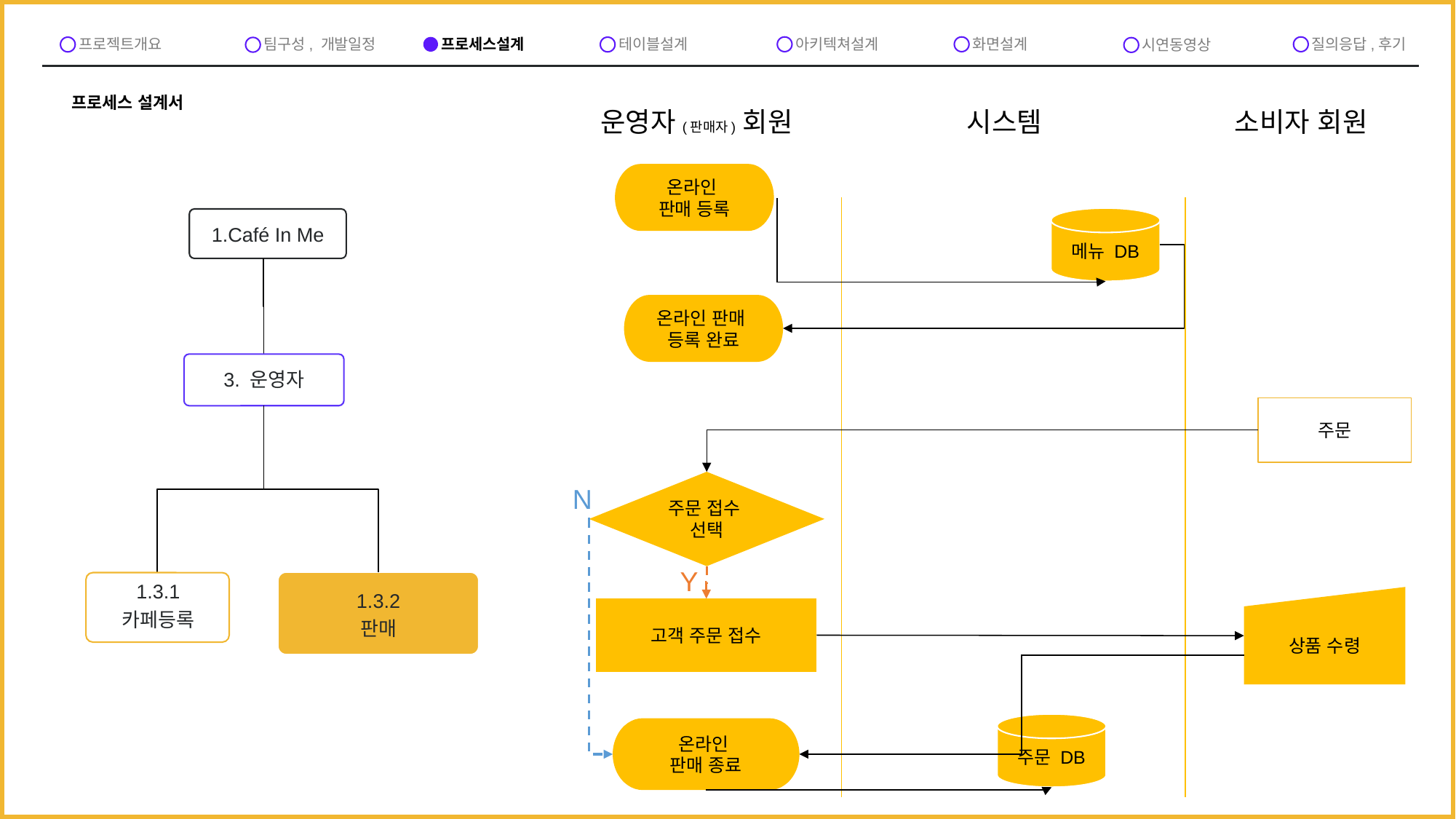

프로세스설계
아키텍쳐설계
화면설계
질의응답,후기
프로젝트개요
테이블설계
팀구성, 개발일정
시연동영상

프로세스 설계서
운영자(판매자) 회원
시스템
소비자 회원
온라인
판매 등록
메뉴 DB

1.Café In Me

3. 운영자

1.3.2
판매
1.3.1
카페등록
온라인 판매
등록 완료
주문
주문 접수
선택
N
Y
상품 수령
고객 주문 접수
주문 DB
온라인
판매 종료